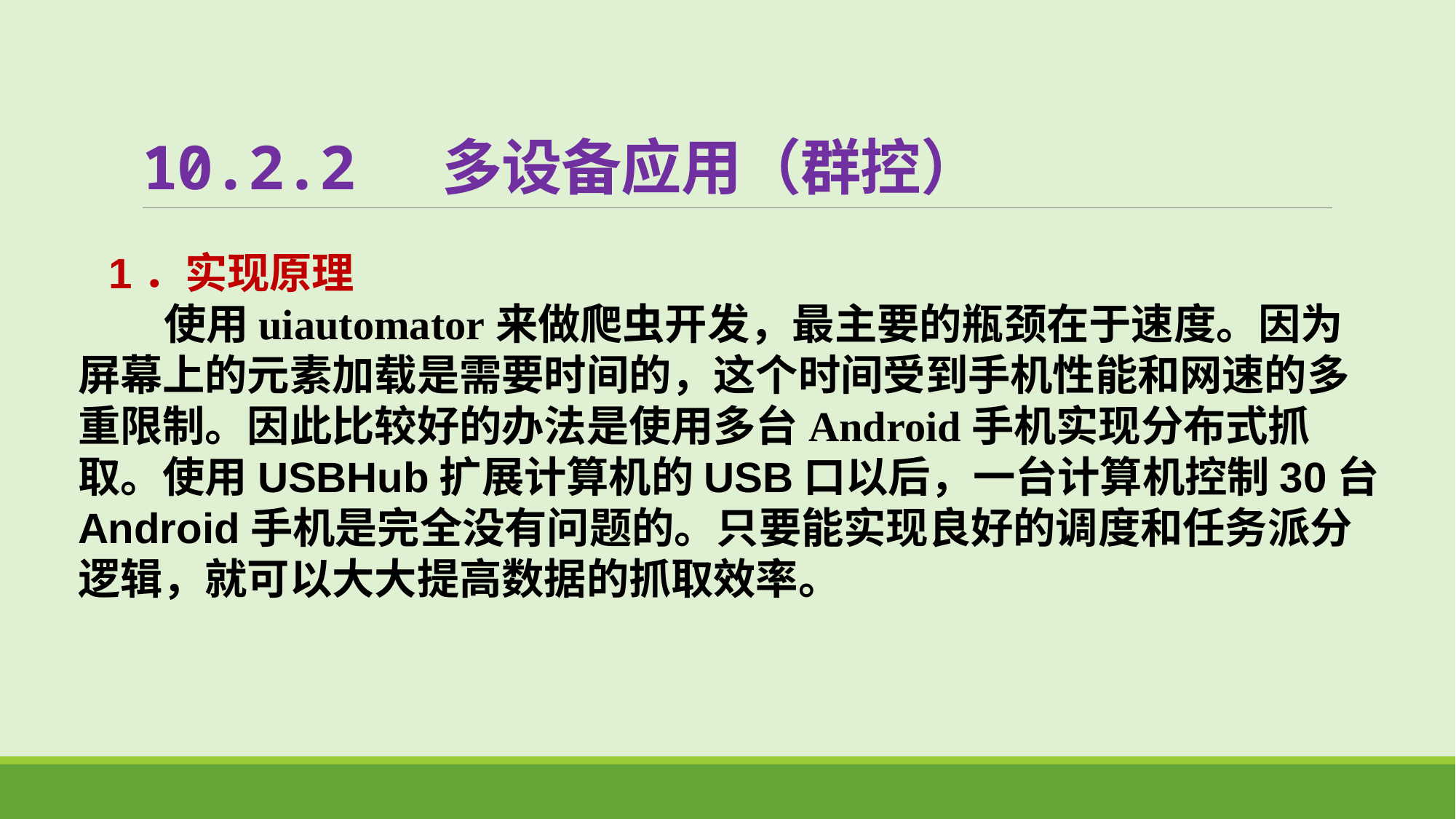

# 10.2.2  多设备应用（群控）
1．实现原理
     使用uiautomator来做爬虫开发，最主要的瓶颈在于速度。因为屏幕上的元素加载是需要时间的，这个时间受到手机性能和网速的多重限制。因此比较好的办法是使用多台Android手机实现分布式抓取。使用USBHub扩展计算机的USB口以后，一台计算机控制30台Android手机是完全没有问题的。只要能实现良好的调度和任务派分逻辑，就可以大大提高数据的抓取效率。